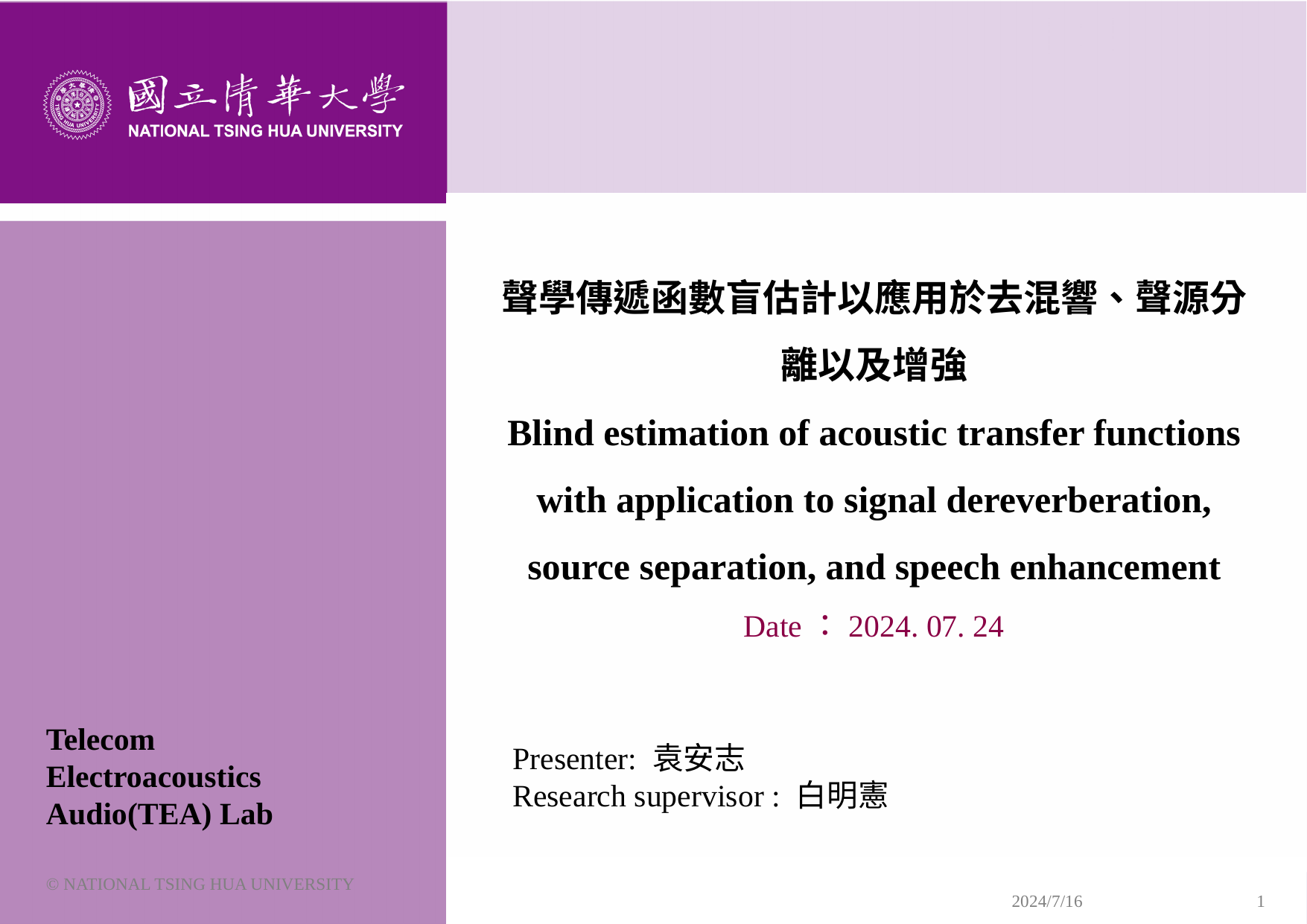

# 聲學傳遞函數盲估計以應用於去混響、聲源分離以及增強 Blind estimation of acoustic transfer functions with application to signal dereverberation, source separation, and speech enhancement Date：2024. 07. 24
Telecom Electroacoustics Audio(TEA) Lab
Presenter: 袁安志
Research supervisor : 白明憲
© NATIONAL TSING HUA UNIVERSITY
2024/7/16
1